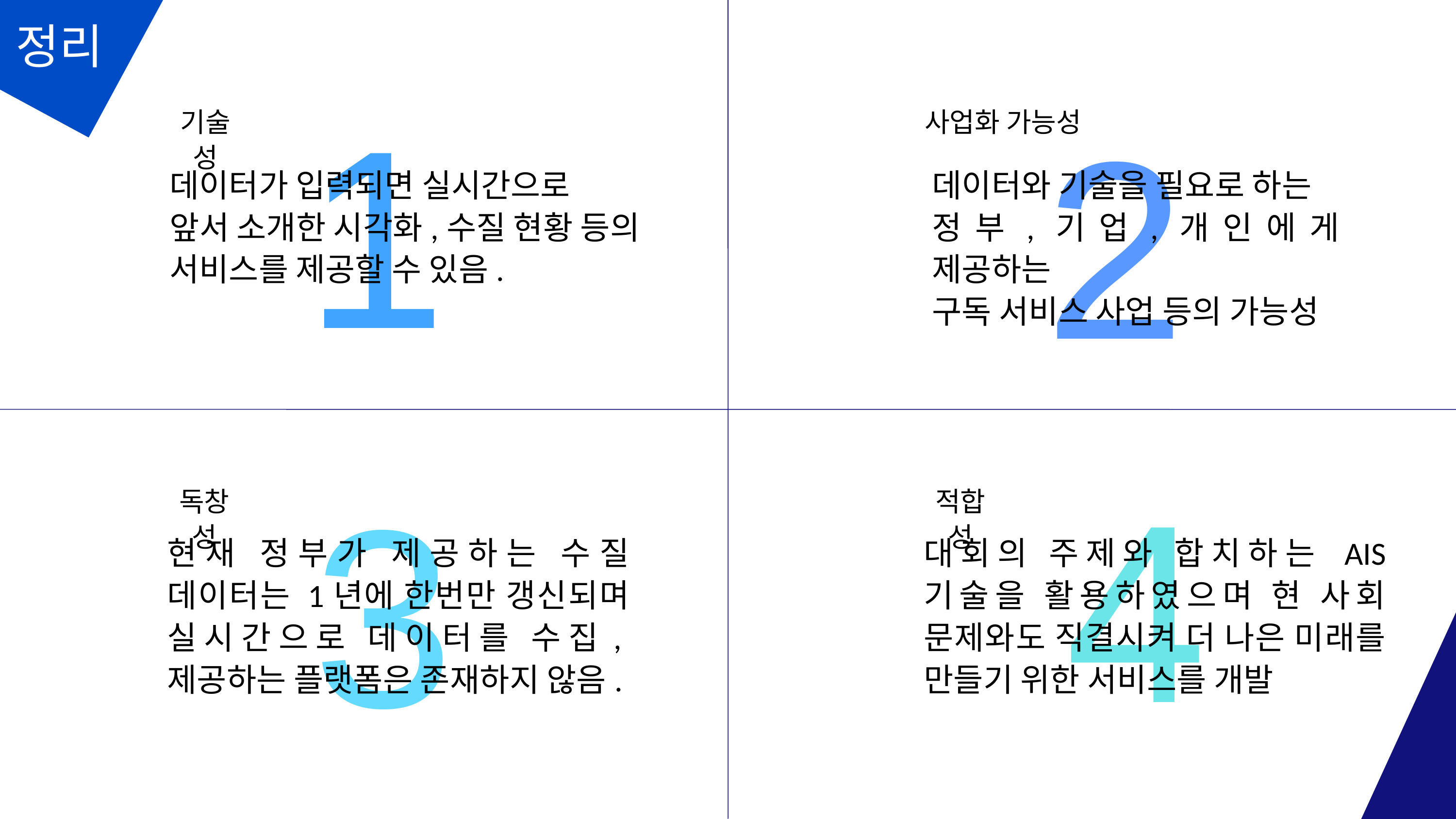

정리
1
2
기술성
사업화 가능성
데이터가 입력되면 실시간으로
앞서 소개한 시각화,수질 현황 등의
서비스를 제공할 수 있음.
데이터와 기술을 필요로 하는
정부,기업,개인에게 제공하는
구독 서비스 사업 등의 가능성

4
3
독창성
적합성
현재 정부가 제공하는 수질 데이터는 1년에 한번만 갱신되며 실시간으로 데이터를 수집,제공하는 플랫폼은 존재하지 않음.
대회의 주제와 합치하는 AIS 기술을 활용하였으며 현 사회 문제와도 직결시켜 더 나은 미래를 만들기 위한 서비스를 개발